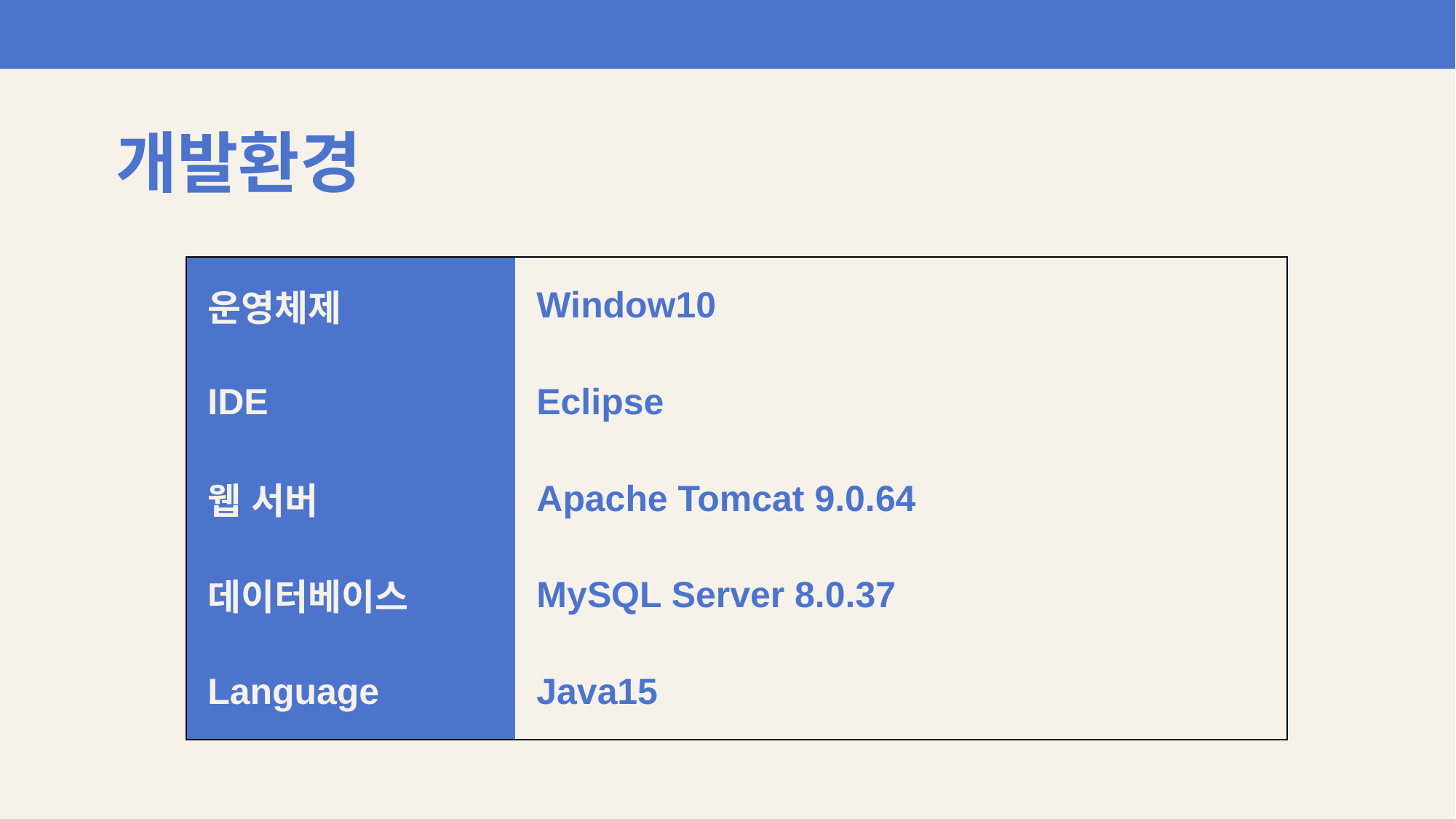

개발환경
| 운영체제 | Window10 |
| --- | --- |
| IDE | Eclipse |
| 웹 서버 | Apache Tomcat 9.0.64 |
| 데이터베이스 | MySQL Server 8.0.37 |
| Language | Java15 |